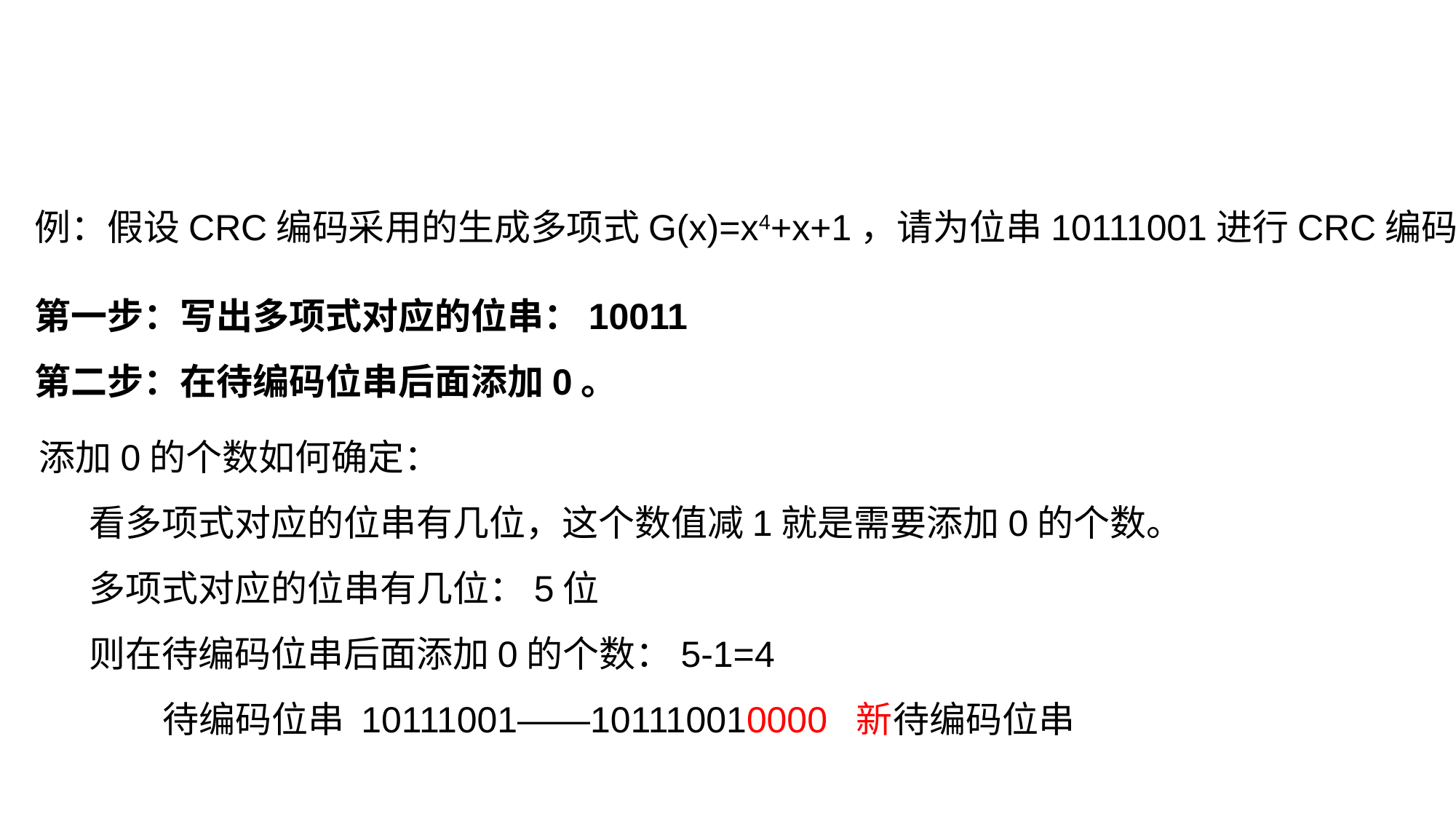

例：假设CRC编码采用的生成多项式G(x)=x4+x+1，请为位串10111001进行CRC编码。
第一步：写出多项式对应的位串：10011
第二步：在待编码位串后面添加0。
添加0的个数如何确定：
     看多项式对应的位串有几位，这个数值减1就是需要添加0的个数。
     多项式对应的位串有几位：5位
     则在待编码位串后面添加0的个数：5-1=4
              待编码位串 10111001——101110010000  新待编码位串